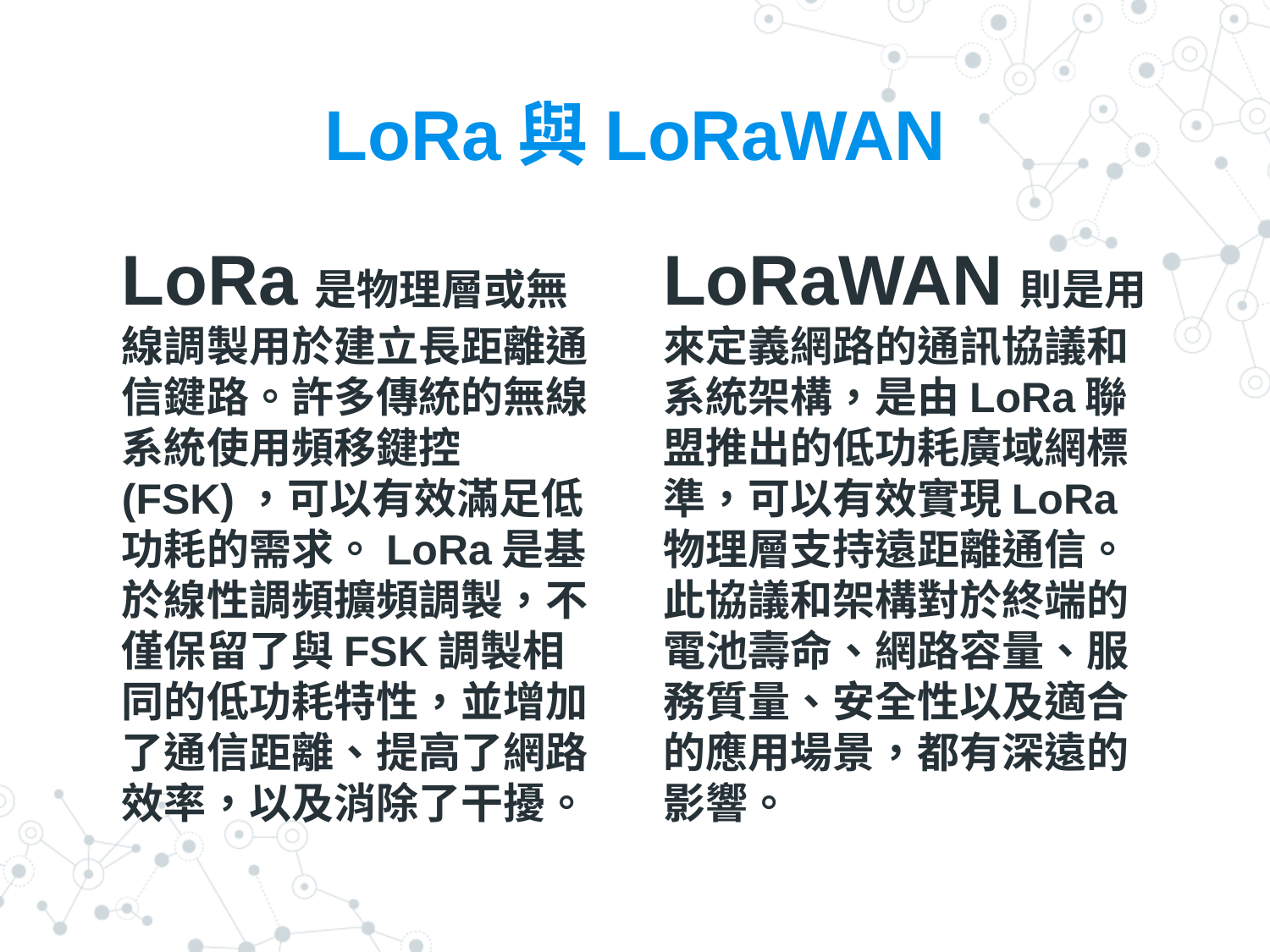

# LoRa與LoRaWAN
LoRa是物理層或無線調製用於建立長距離通信鍵路。許多傳統的無線系統使用頻移鍵控(FSK)，可以有效滿足低功耗的需求。LoRa是基於線性調頻擴頻調製，不僅保留了與FSK調製相同的低功耗特性，並增加了通信距離、提高了網路效率，以及消除了干擾。
LoRaWAN則是用來定義網路的通訊協議和系統架構，是由LoRa聯盟推出的低功耗廣域網標準，可以有效實現LoRa物理層支持遠距離通信。此協議和架構對於終端的電池壽命、網路容量、服務質量、安全性以及適合的應用場景，都有深遠的影響。